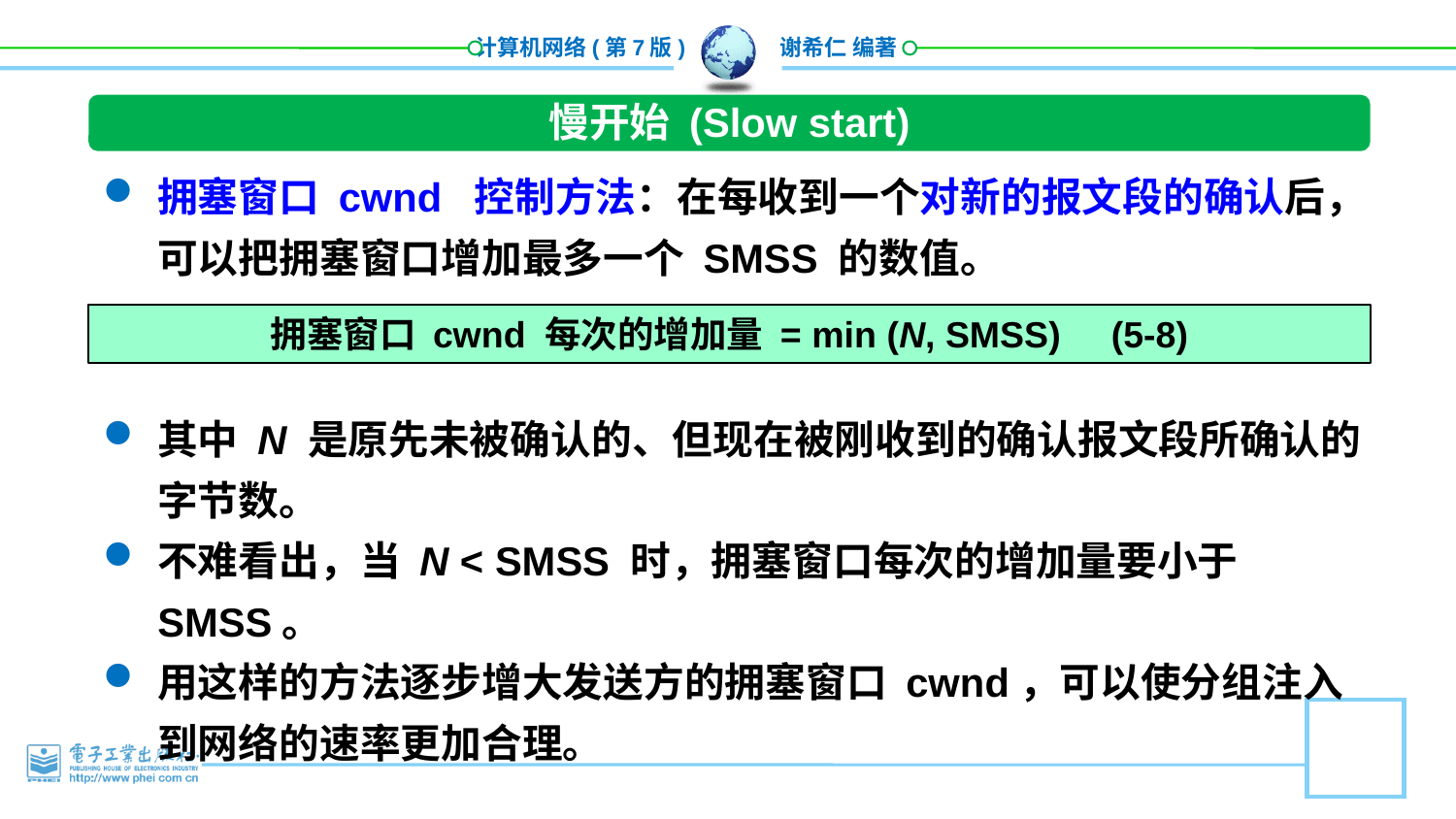

慢开始 (Slow start)

拥塞窗口 cwnd  控制方法：在每收到一个对新的报文段的确认后，可以把拥塞窗口增加最多一个 SMSS 的数值。

其中 N 是原先未被确认的、但现在被刚收到的确认报文段所确认的字节数。
不难看出，当 N < SMSS 时，拥塞窗口每次的增加量要小于 SMSS。
用这样的方法逐步增大发送方的拥塞窗口 cwnd，可以使分组注入到网络的速率更加合理。
拥塞窗口 cwnd 每次的增加量 = min (N, SMSS)     (5-8)